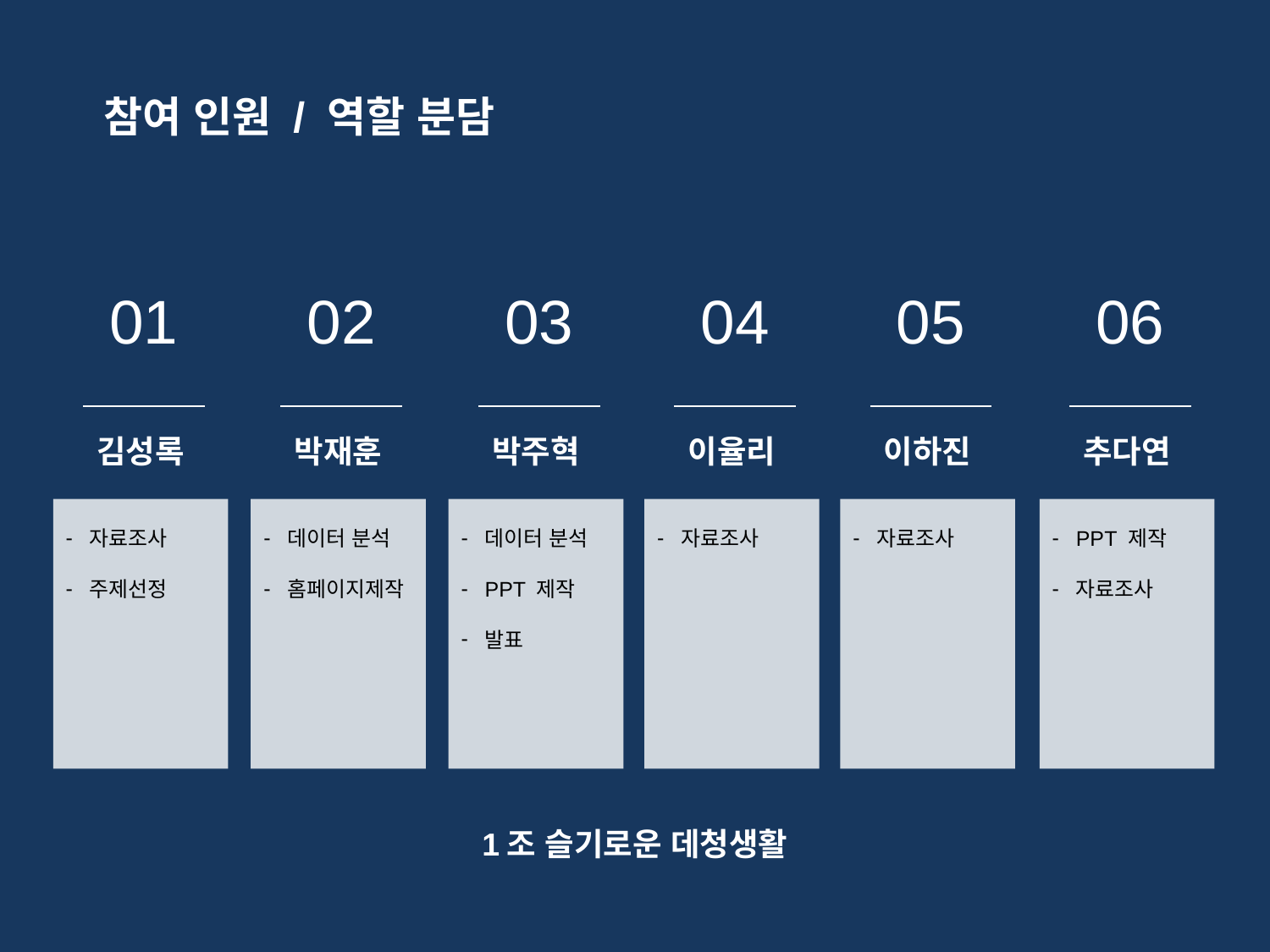

참여 인원 / 역할 분담
01
김성록

자료조사

주제선정
02
박재훈

데이터 분석

홈페이지제작

03
박주혁

데이터 분석

PPT 제작

발표
04
이율리

자료조사
05
이하진

자료조사
06
추다연

PPT 제작

자료조사
1조 슬기로운 데청생활